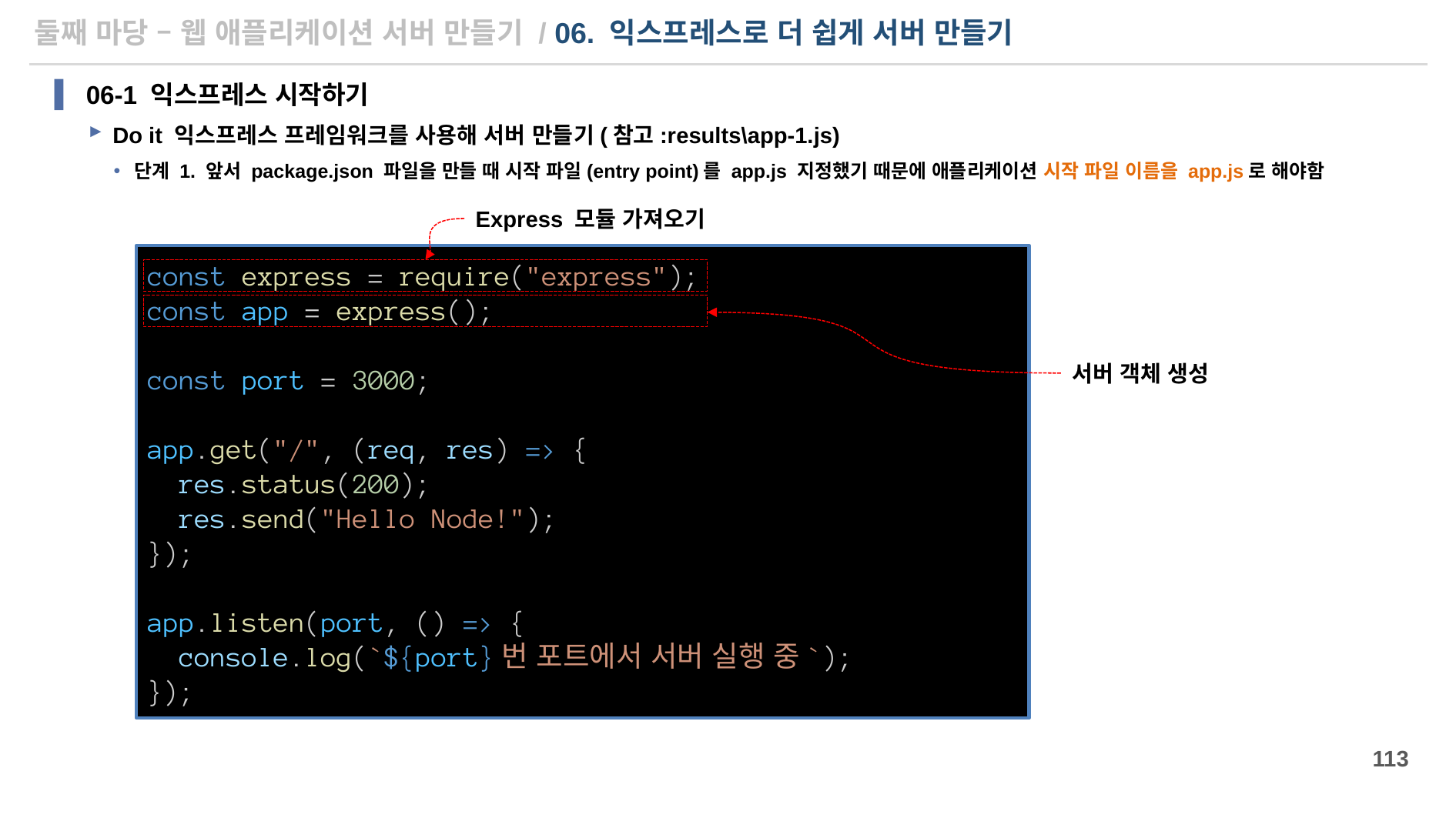

# 둘째 마당 – 웹 애플리케이션 서버 만들기 / 06. 익스프레스로 더 쉽게 서버 만들기
06-1 익스프레스 시작하기
Do it 익스프레스 프레임워크를 사용해 서버 만들기(참고:results\app-1.js)
단계 1. 앞서 package.json 파일을 만들 때 시작 파일(entry point)를 app.js 지정했기 때문에 애플리케이션 시작 파일 이름을 app.js로 해야함
Express 모듈 가져오기
const express = require("express");
const app = express();
const port = 3000;
app.get("/", (req, res) => {
  res.status(200);
  res.send("Hello Node!");
});
app.listen(port, () => {
  console.log(`${port}번 포트에서 서버 실행 중`);
});

서버 객체 생성
113